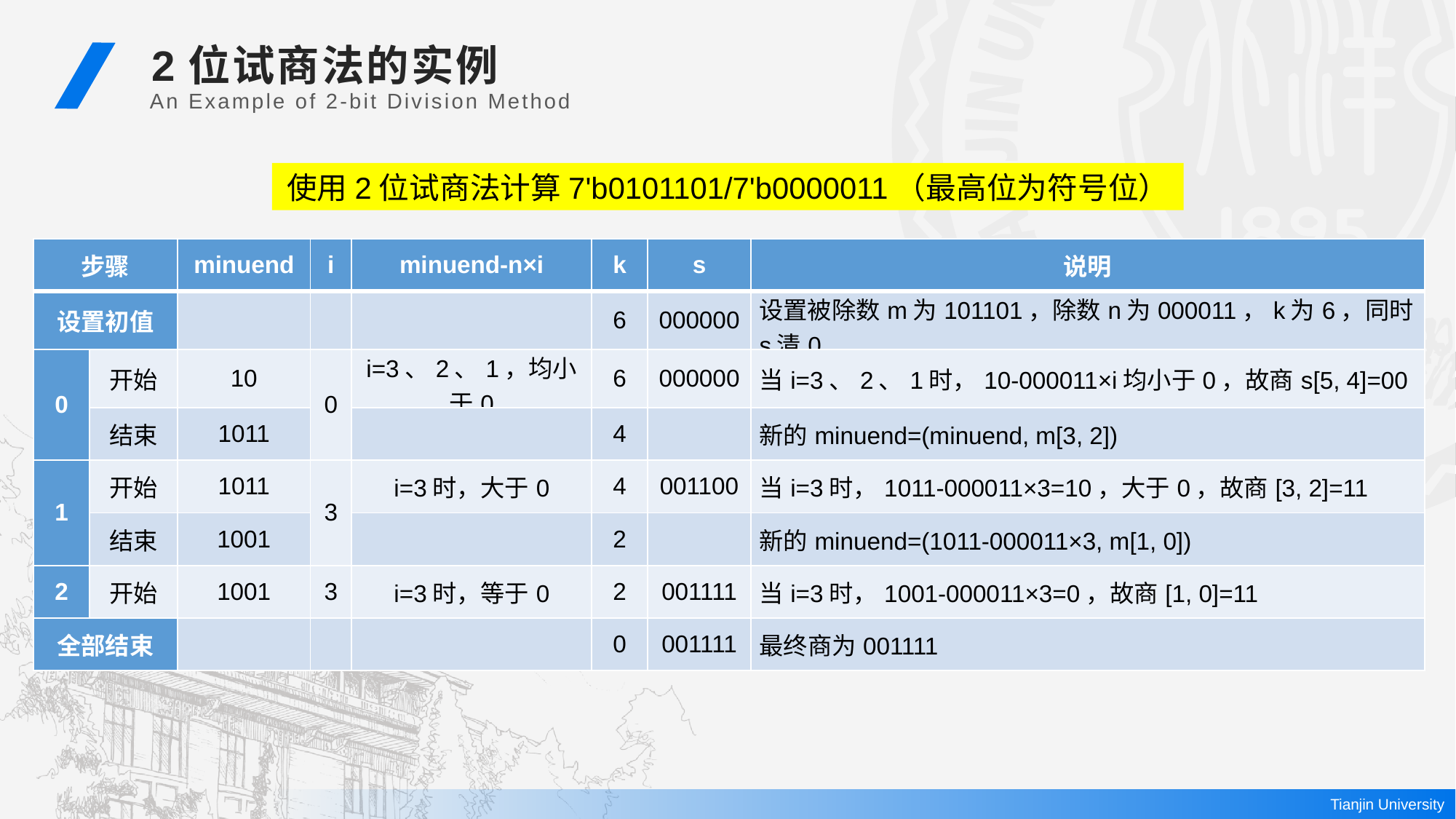

2位试商法的实例
An Example of 2-bit Division Method
使用2位试商法计算7'b0101101/7'b0000011（最高位为符号位）
| 步骤 |  | minuend | i | minuend-n×i | k | s | 说明 |
| --- | --- | --- | --- | --- | --- | --- | --- |
| 设置初值 |  |  |  |  | 6 | 000000 | 设置被除数m为101101，除数n为000011，k为6，同时s清0 |
| 0 | 开始 | 10 | 0 | i=3、2、1，均小于0 | 6 | 000000 | 当i=3、2、1时，10-000011×i均小于0，故商s[5, 4]=00 |
|  | 结束 | 1011 |  |  | 4 |  | 新的minuend=(minuend, m[3, 2]) |
| 1 | 开始 | 1011 | 3 | i=3时，大于0 | 4 | 001100 | 当i=3时，1011-000011×3=10，大于0，故商[3, 2]=11 |
|  | 结束 | 1001 |  |  | 2 |  | 新的minuend=(1011-000011×3, m[1, 0]) |
| 2 | 开始 | 1001 | 3 | i=3时，等于0 | 2 | 001111 | 当i=3时，1001-000011×3=0，故商[1, 0]=11 |
| 全部结束 |  |  |  |  | 0 | 001111 | 最终商为001111 |